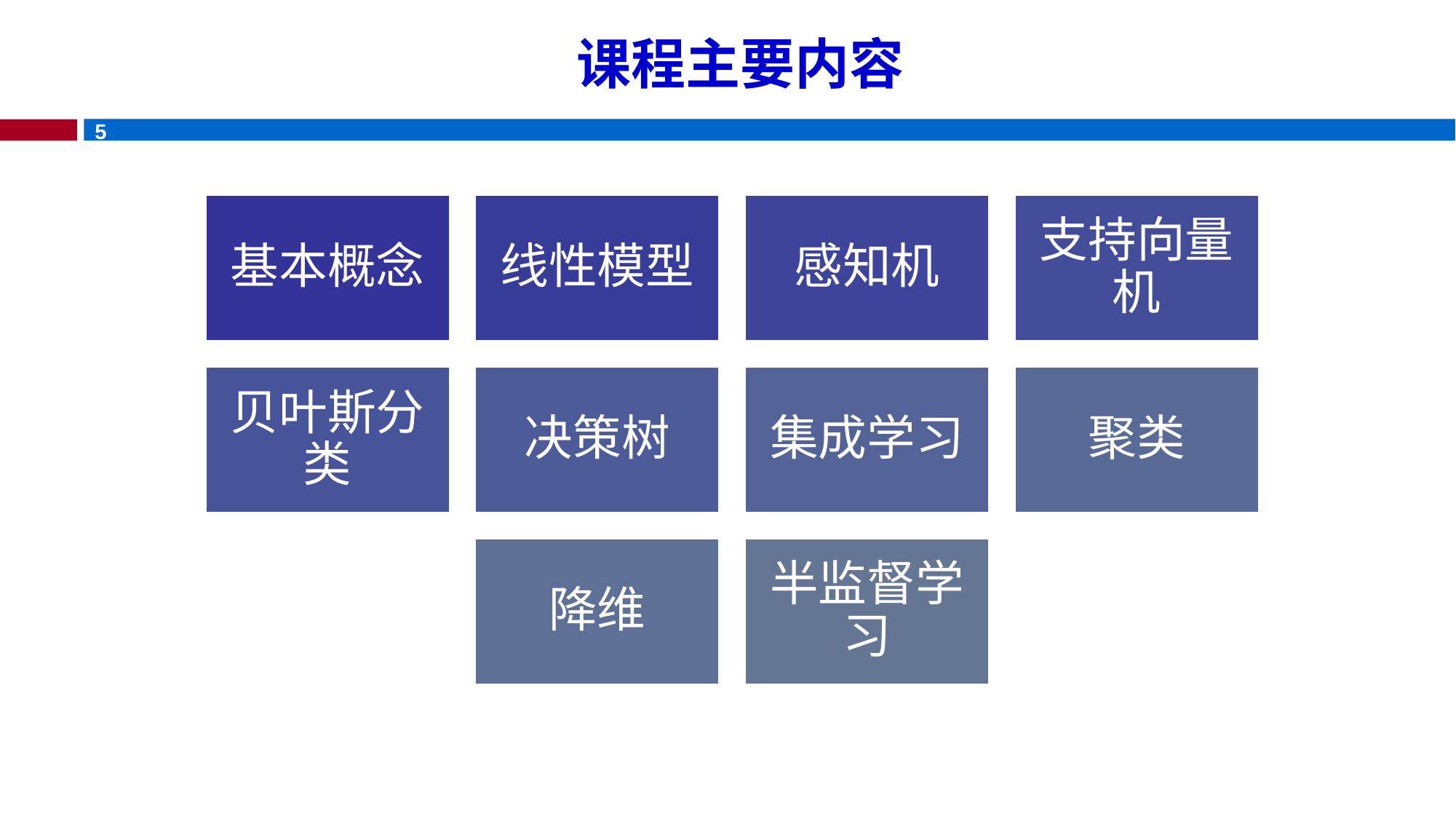

课程主要内容
基本概念
线性模型
感知机
支持向量机
贝叶斯分类
决策树
集成学习
聚类
降维
半监督学习